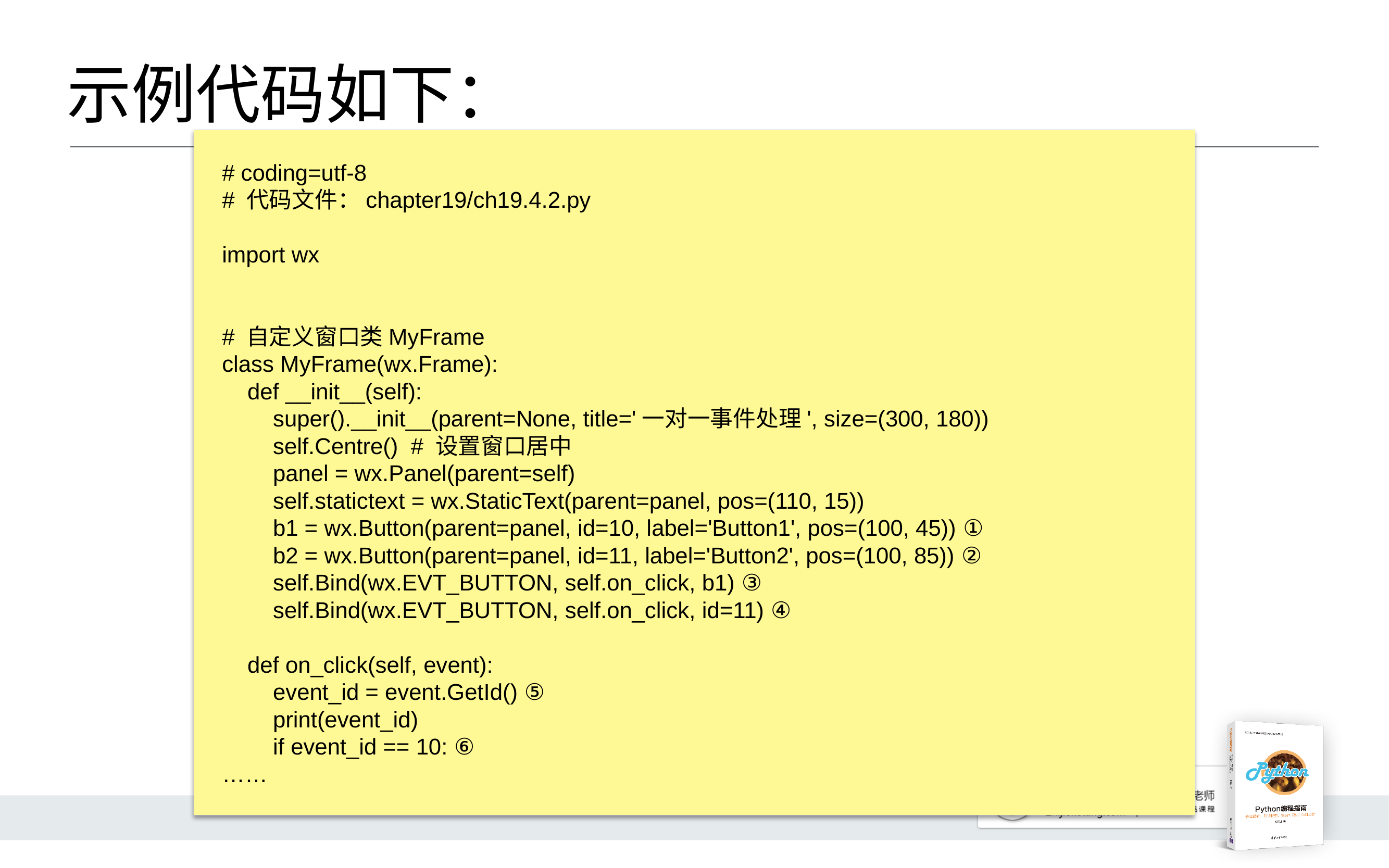

# 示例代码如下：
# coding=utf-8
# 代码文件：chapter19/ch19.4.2.py

import wx

# 自定义窗口类MyFrame
class MyFrame(wx.Frame):
    def __init__(self):
        super().__init__(parent=None, title='一对一事件处理', size=(300, 180))
        self.Centre()  # 设置窗口居中
        panel = wx.Panel(parent=self)
        self.statictext = wx.StaticText(parent=panel, pos=(110, 15))
        b1 = wx.Button(parent=panel, id=10, label='Button1', pos=(100, 45)) ①
        b2 = wx.Button(parent=panel, id=11, label='Button2', pos=(100, 85)) ②
        self.Bind(wx.EVT_BUTTON, self.on_click, b1) ③
        self.Bind(wx.EVT_BUTTON, self.on_click, id=11) ④

    def on_click(self, event):
        event_id = event.GetId() ⑤
        print(event_id)
        if event_id == 10: ⑥
……